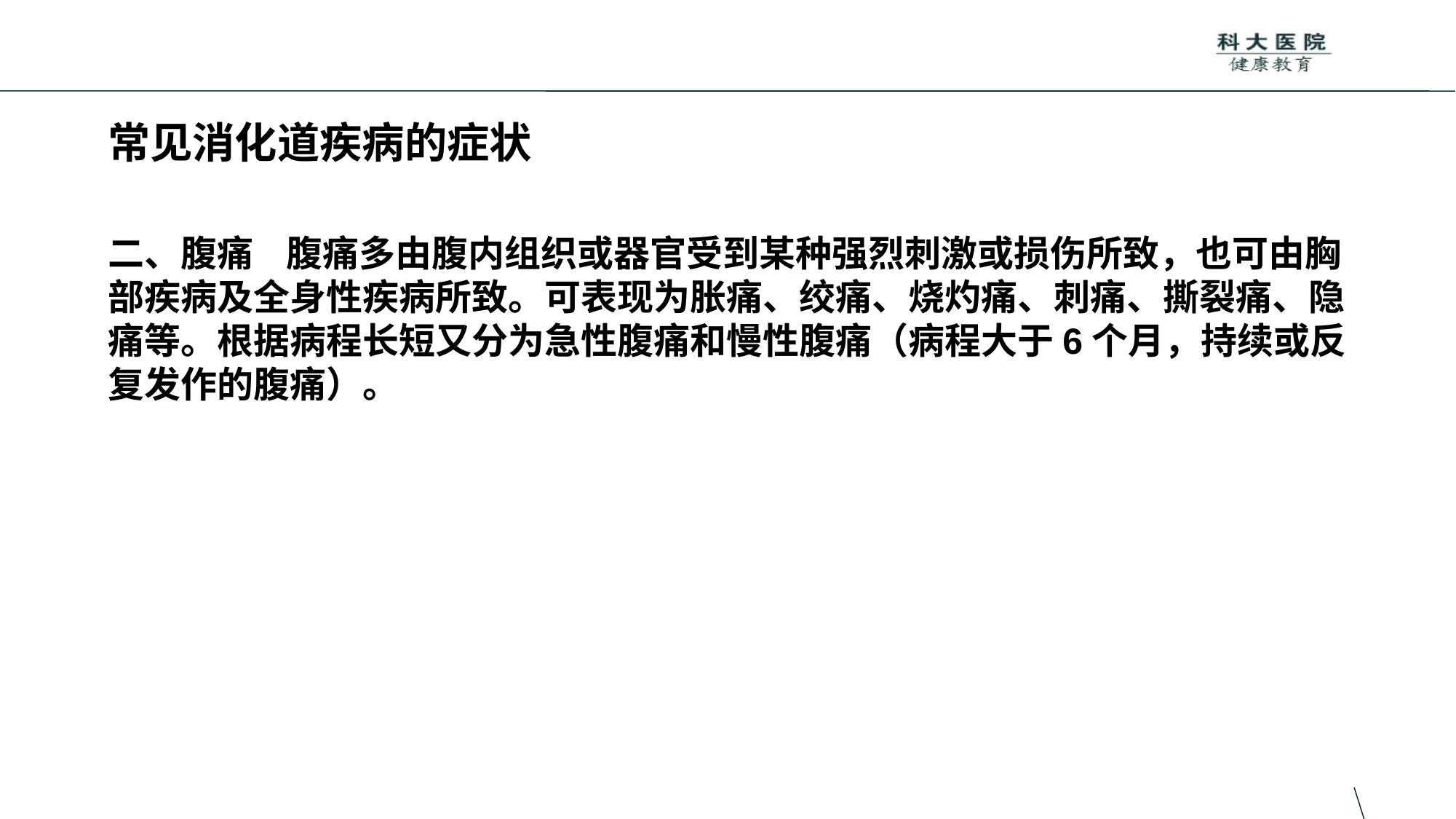

# 常见消化道疾病的症状
二、腹痛    腹痛多由腹内组织或器官受到某种强烈刺激或损伤所致，也可由胸部疾病及全身性疾病所致。可表现为胀痛、绞痛、烧灼痛、刺痛、撕裂痛、隐痛等。根据病程长短又分为急性腹痛和慢性腹痛（病程大于6个月，持续或反复发作的腹痛）。